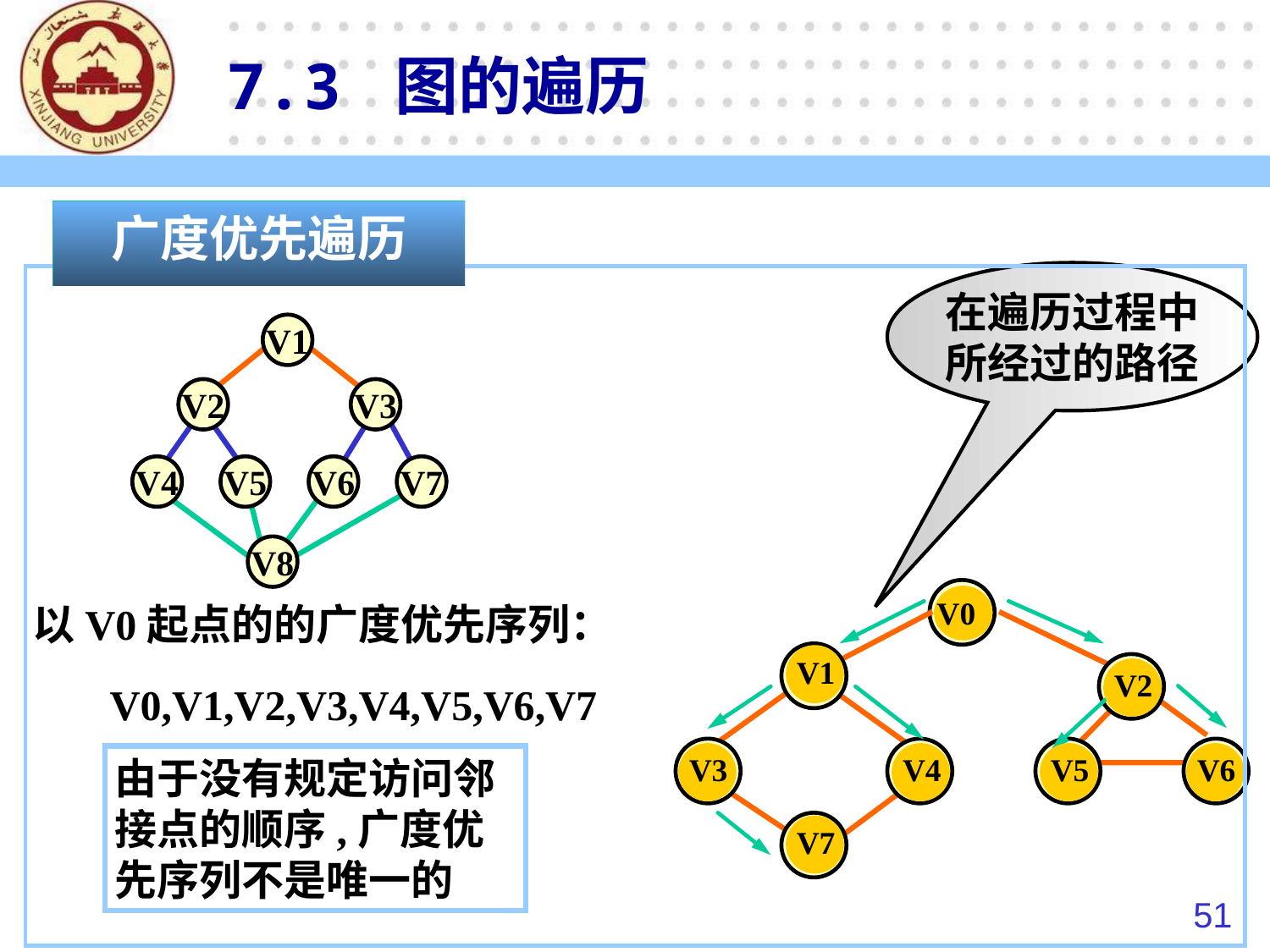

7.3 图的遍历
广度优先遍历
在遍历过程中
所经过的路径

V1

V2
V3

V4
V5
V6
V7

V8

以V0起点的的广度优先序列：
 V0

 V1

 V2

 V3

 V4

 V5

 V6

 V7

V0

 V1

    V0,V1,V2,V3,V4,V5,V6,V7
 V2

 V3

 V4

 V5

 V6

由于没有规定访问邻接点的顺序,广度优先序列不是唯一的
 V7

51